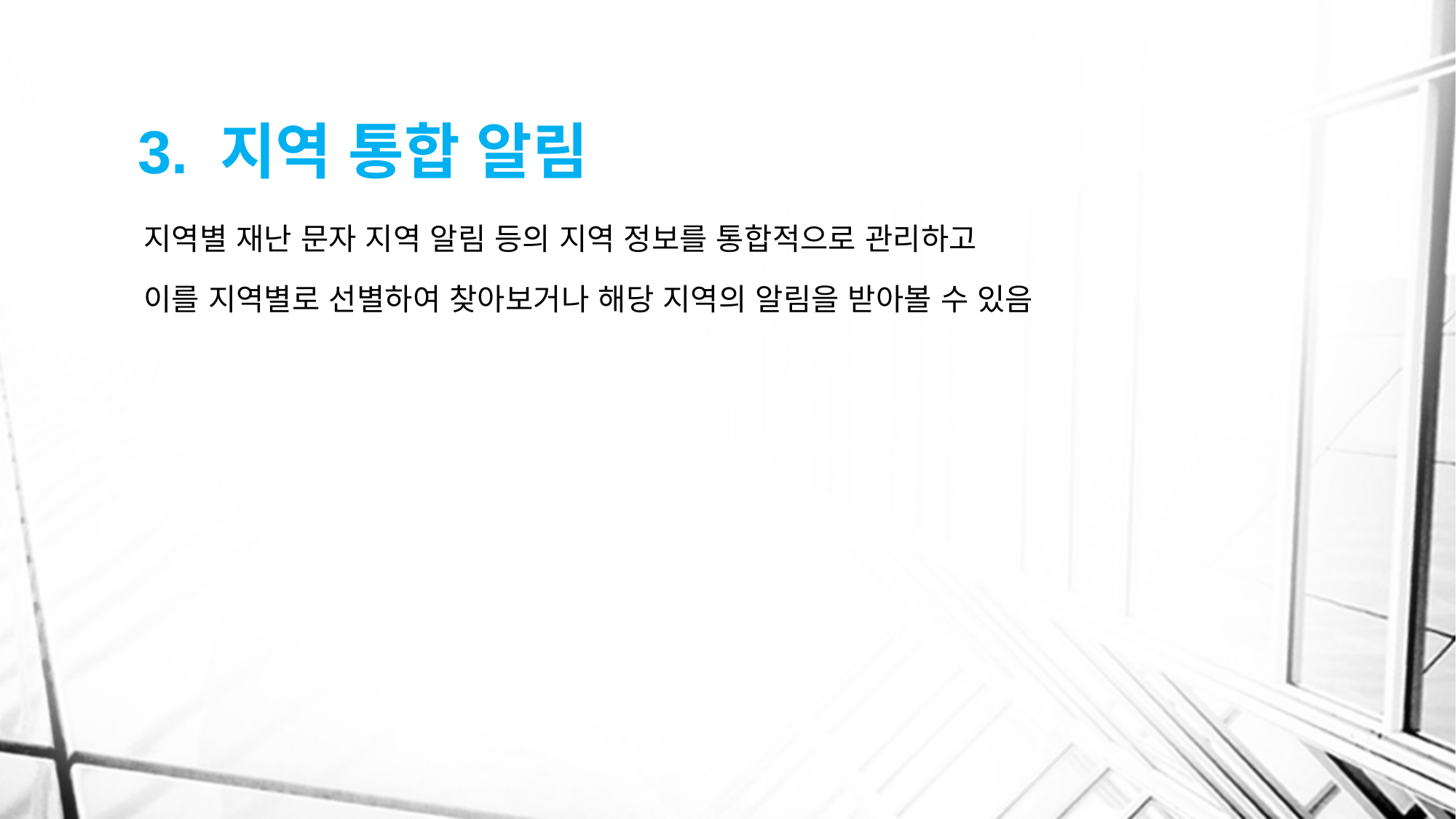

# 3. 지역 통합 알림
지역별 재난 문자 지역 알림 등의 지역 정보를 통합적으로 관리하고
이를 지역별로 선별하여 찾아보거나 해당 지역의 알림을 받아볼 수 있음